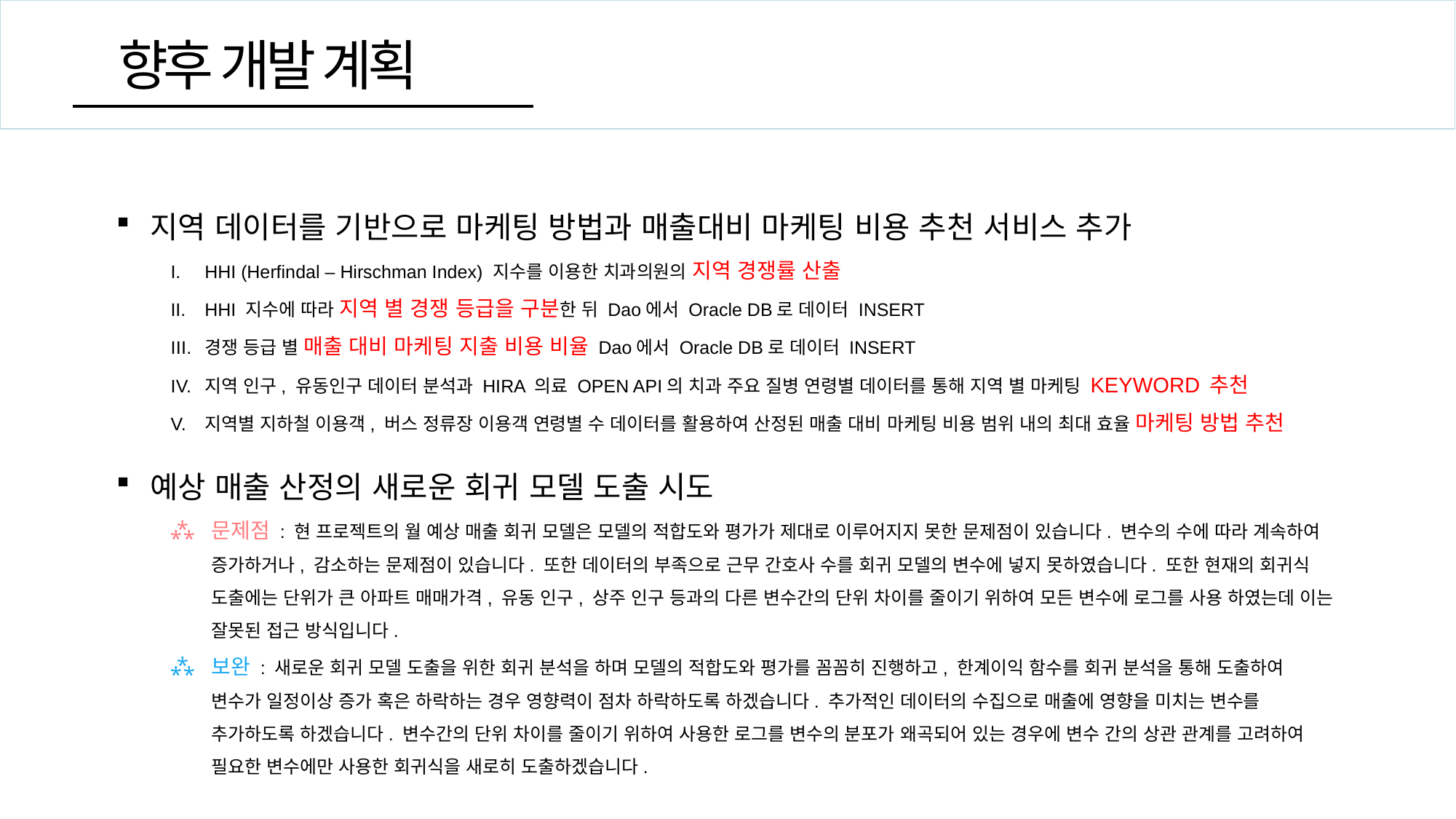

향후 개발 계획
지역 데이터를 기반으로 마케팅 방법과 매출대비 마케팅 비용 추천 서비스 추가
HHI (Herfindal – Hirschman Index) 지수를 이용한 치과의원의 지역 경쟁률 산출
HHI 지수에 따라 지역 별 경쟁 등급을 구분한 뒤 Dao에서 Oracle DB로 데이터 INSERT
경쟁 등급 별 매출 대비 마케팅 지출 비용 비율 Dao에서 Oracle DB로 데이터 INSERT
지역 인구, 유동인구 데이터 분석과 HIRA 의료 OPEN API의 치과 주요 질병 연령별 데이터를 통해 지역 별 마케팅 KEYWORD 추천
지역별 지하철 이용객, 버스 정류장 이용객 연령별 수 데이터를 활용하여 산정된 매출 대비 마케팅 비용 범위 내의 최대 효율 마케팅 방법 추천
예상 매출 산정의 새로운 회귀 모델 도출 시도
문제점 : 현 프로젝트의 월 예상 매출 회귀 모델은 모델의 적합도와 평가가 제대로 이루어지지 못한 문제점이 있습니다. 변수의 수에 따라 계속하여 증가하거나, 감소하는 문제점이 있습니다. 또한 데이터의 부족으로 근무 간호사 수를 회귀 모델의 변수에 넣지 못하였습니다. 또한 현재의 회귀식 도출에는 단위가 큰 아파트 매매가격, 유동 인구, 상주 인구 등과의 다른 변수간의 단위 차이를 줄이기 위하여 모든 변수에 로그를 사용 하였는데 이는 잘못된 접근 방식입니다.
보완 : 새로운 회귀 모델 도출을 위한 회귀 분석을 하며 모델의 적합도와 평가를 꼼꼼히 진행하고, 한계이익 함수를 회귀 분석을 통해 도출하여 변수가 일정이상 증가 혹은 하락하는 경우 영향력이 점차 하락하도록 하겠습니다. 추가적인 데이터의 수집으로 매출에 영향을 미치는 변수를 추가하도록 하겠습니다. 변수간의 단위 차이를 줄이기 위하여 사용한 로그를 변수의 분포가 왜곡되어 있는 경우에 변수 간의 상관 관계를 고려하여 필요한 변수에만 사용한 회귀식을 새로히 도출하겠습니다.